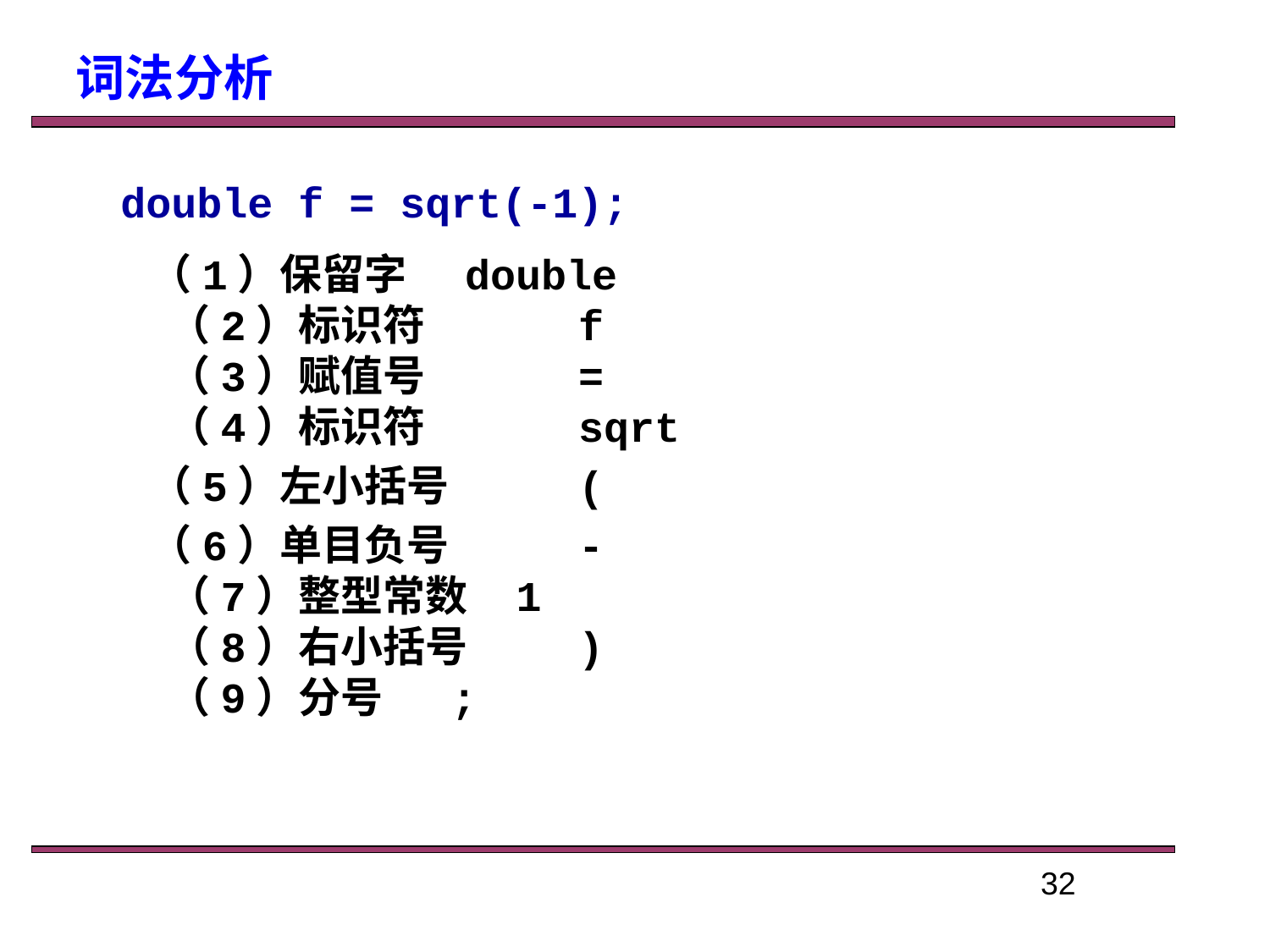

词法分析
double f = sqrt(-1);
  （1）保留字     double
（2）标识符 	  f
（3）赋值号 	  =
（4）标识符	  sqrt
  （5）左小括号 	  (
  （6）单目负号 	  -
（7）整型常数    1
（8）右小括号 	  )
（9）分号 	  ;

32